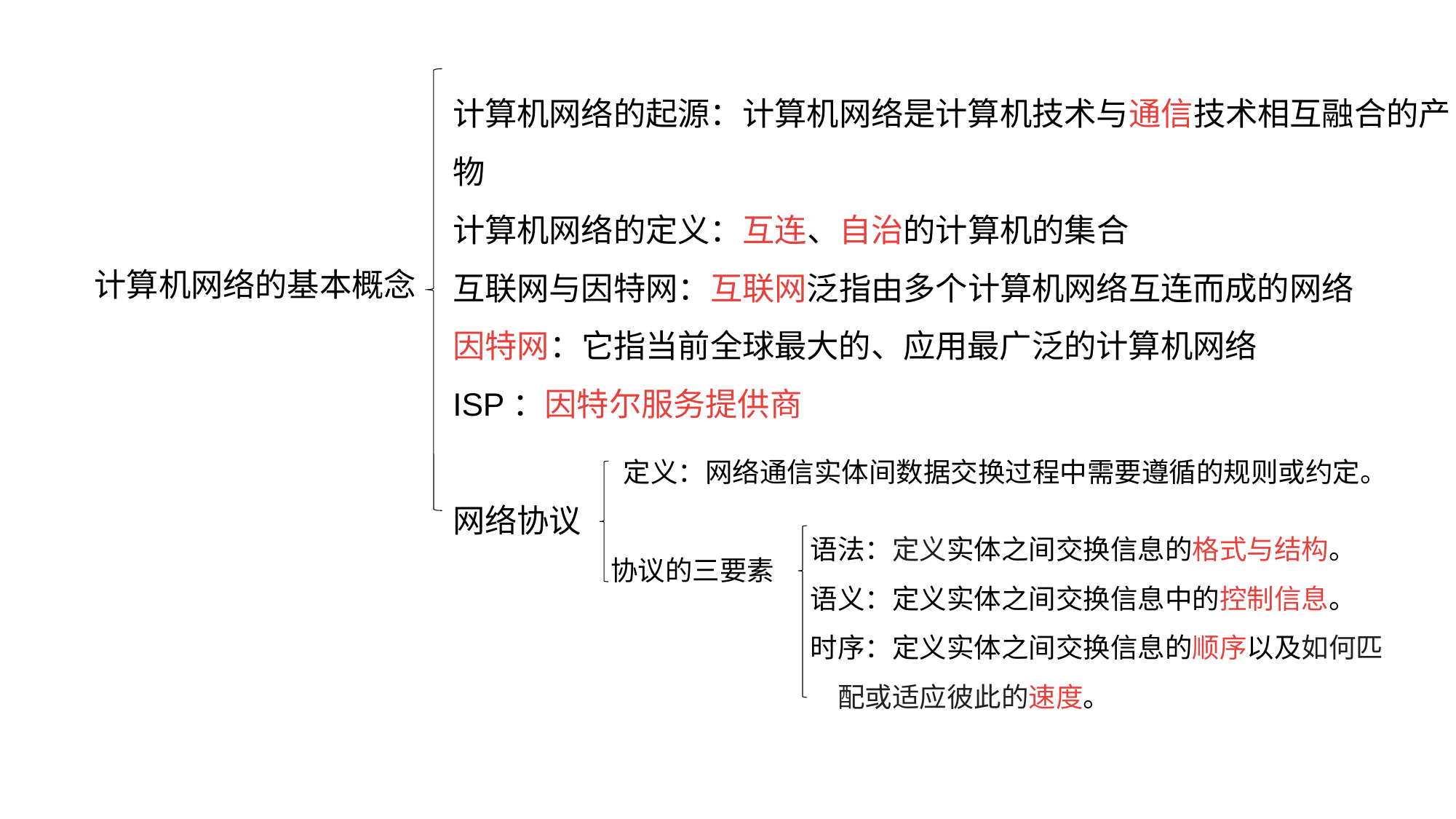

计算机网络的起源：计算机网络是计算机技术与通信技术相互融合的产物
计算机网络的定义：互连、自治的计算机的集合
互联网与因特网：互联网泛指由多个计算机网络互连而成的网络
因特网：它指当前全球最大的、应用最广泛的计算机网络
ISP：因特尔服务提供商

网络协议

计算机网络的基本概念
 定义：网络通信实体间数据交换过程中需要遵循的规则或约定。

协议的三要素

语法：定义实体之间交换信息的格式与结构。
语义：定义实体之间交换信息中的控制信息。
时序：定义实体之间交换信息的顺序以及如何匹大幅度配或适应彼此的速度。